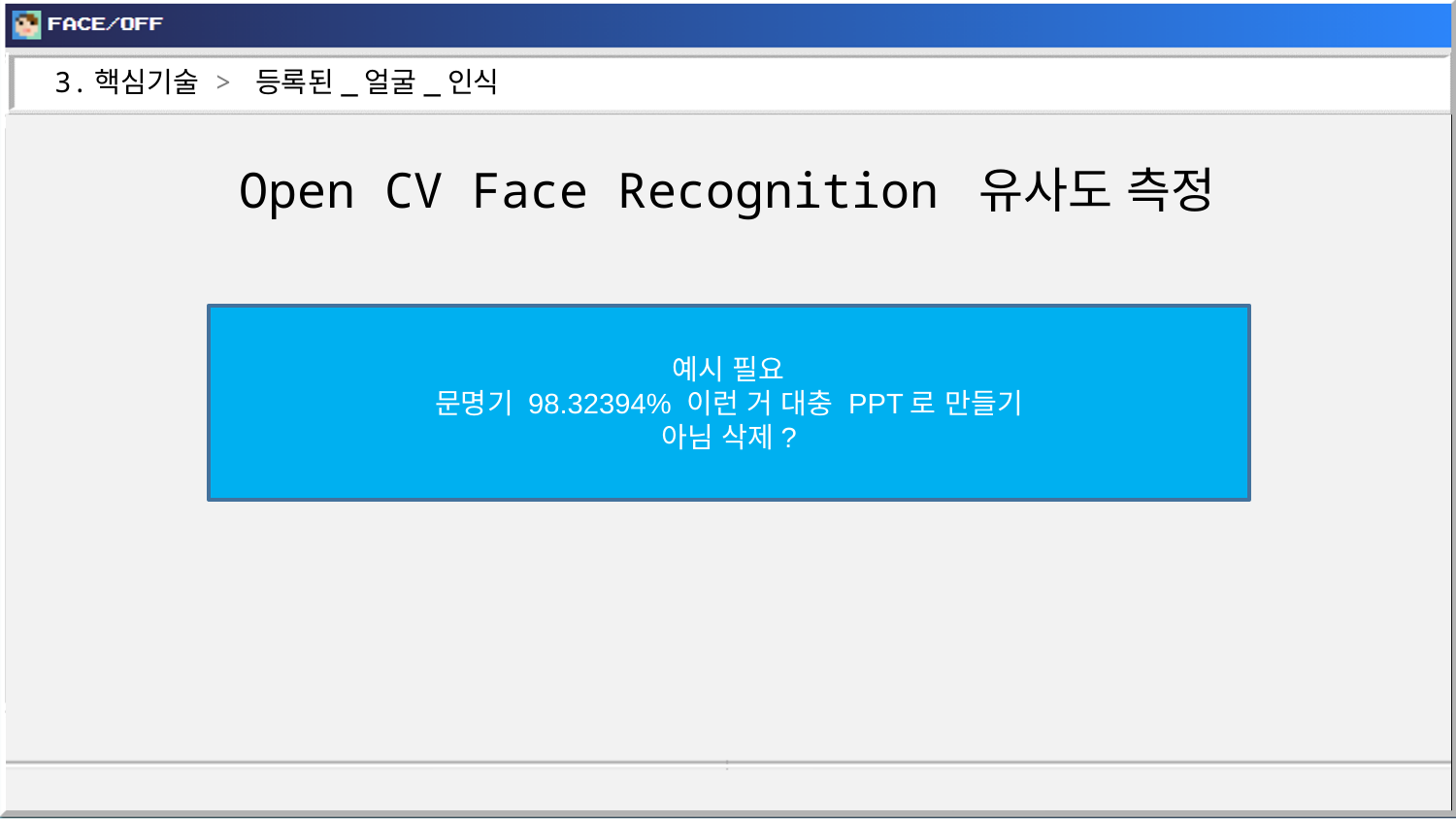

3.핵심기술 > 등록된_얼굴_인식
Open CV Face Recognition 유사도 측정
예시 필요
문명기 98.32394% 이런 거 대충 PPT로 만들기
아님 삭제?